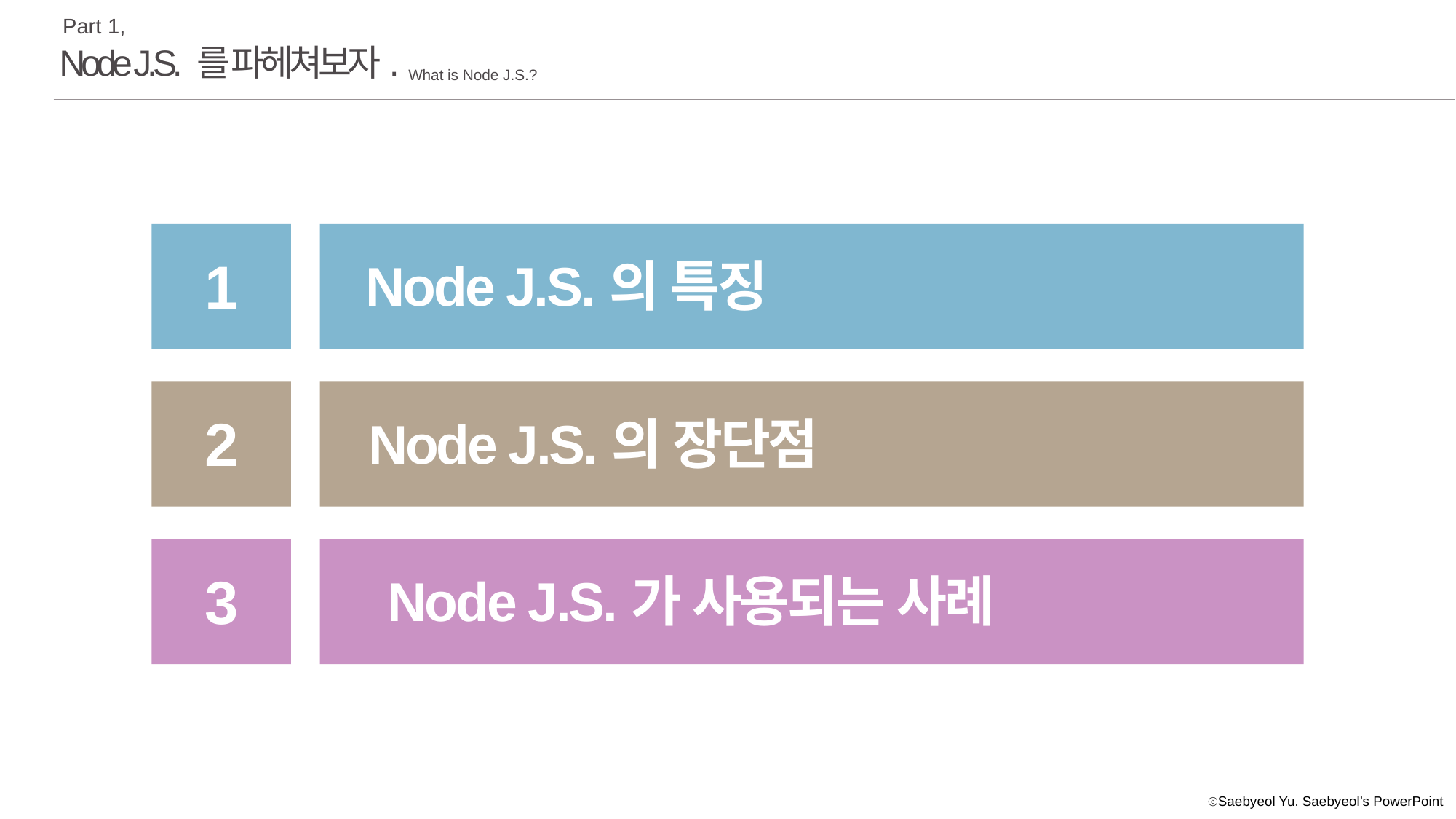

Part 1,
Node J.S. 를 파헤쳐보자.
What is Node J.S.?

1
Node J.S.의 특징

2
Node J.S.의 장단점

3
Node J.S.가 사용되는 사례